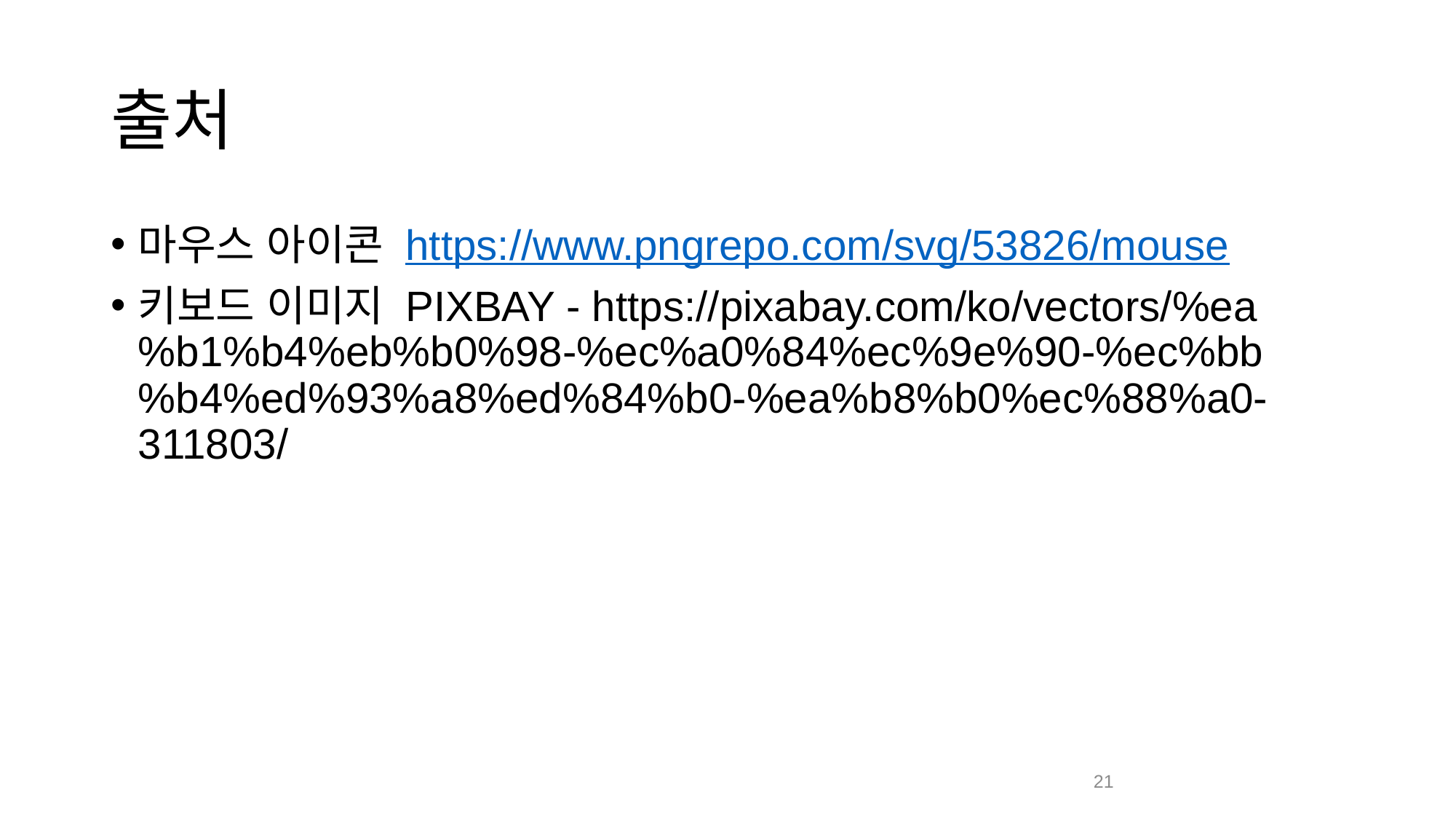

# 출처
마우스 아이콘 https://www.pngrepo.com/svg/53826/mouse
키보드 이미지 PIXBAY - https://pixabay.com/ko/vectors/%ea%b1%b4%eb%b0%98-%ec%a0%84%ec%9e%90-%ec%bb%b4%ed%93%a8%ed%84%b0-%ea%b8%b0%ec%88%a0-311803/

21